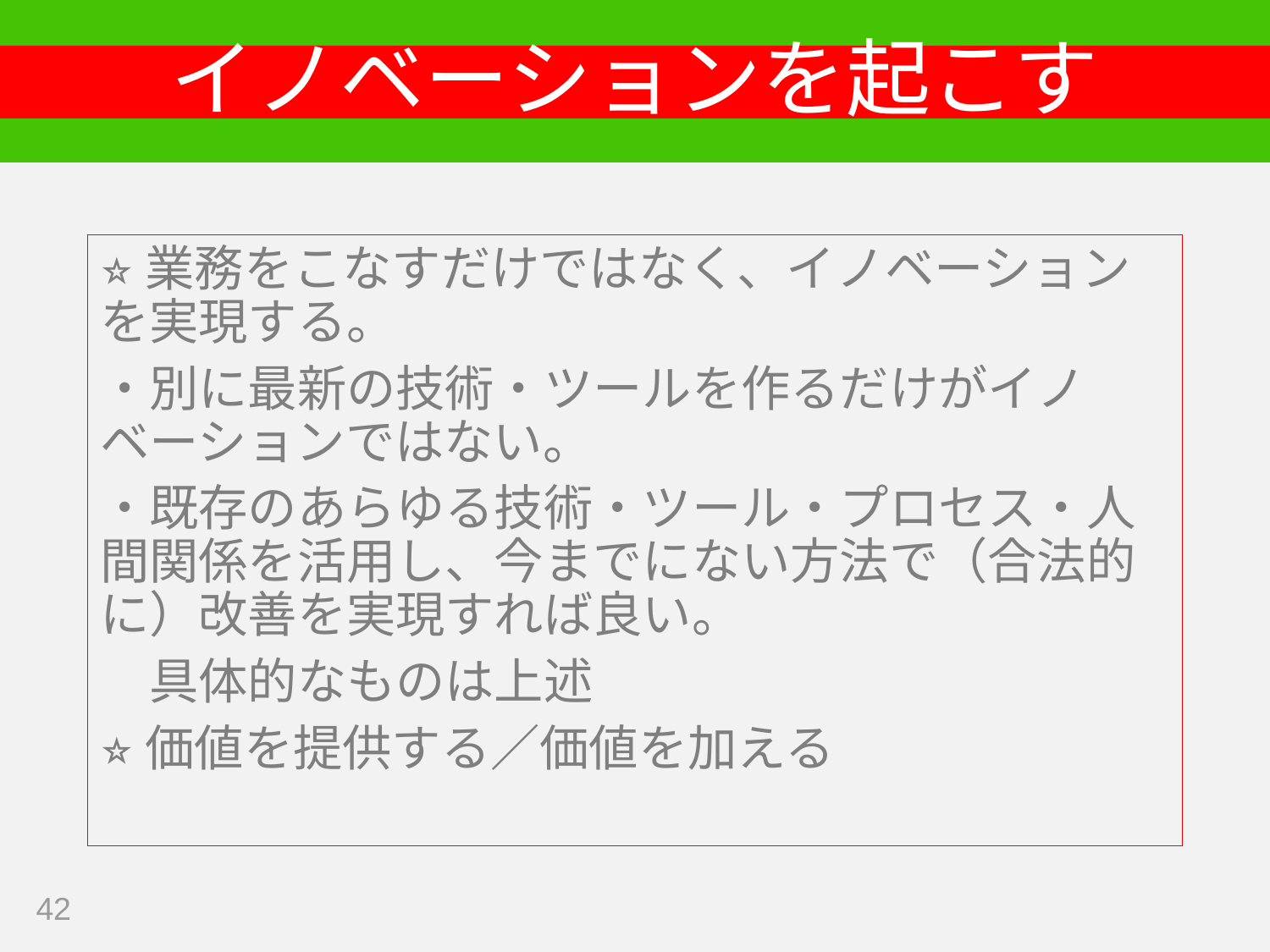

# イノベーションを起こす
⭐業務をこなすだけではなく、イノベーションを実現する。
・別に最新の技術・ツールを作るだけがイノベーションではない。
・既存のあらゆる技術・ツール・プロセス・人間関係を活用し、今までにない方法で（合法的に）改善を実現すれば良い。
　具体的なものは上述
⭐価値を提供する／価値を加える

42